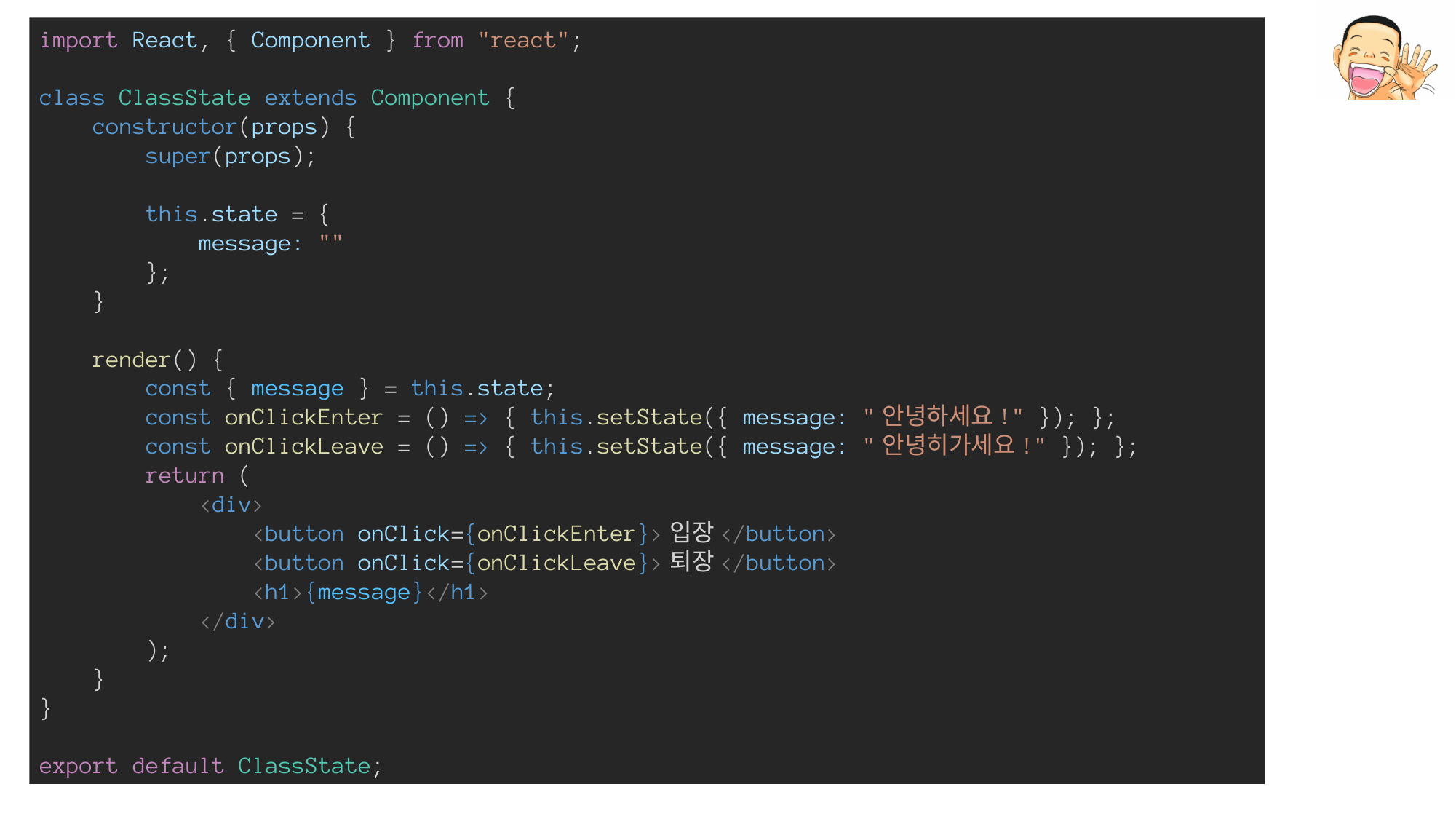

import React, { Component } from "react";
class ClassState extends Component {
    constructor(props) {
        super(props);
        this.state = {
            message: ""
        };
    }
    render() {
        const { message } = this.state;
        const onClickEnter = () => { this.setState({ message: "안녕하세요!" }); };
        const onClickLeave = () => { this.setState({ message: "안녕히가세요!" }); };
        return (
            <div>
                <button onClick={onClickEnter}>입장</button>
                <button onClick={onClickLeave}>퇴장</button>
                <h1>{message}</h1>
            </div>
        );
    }
}
export default ClassState;